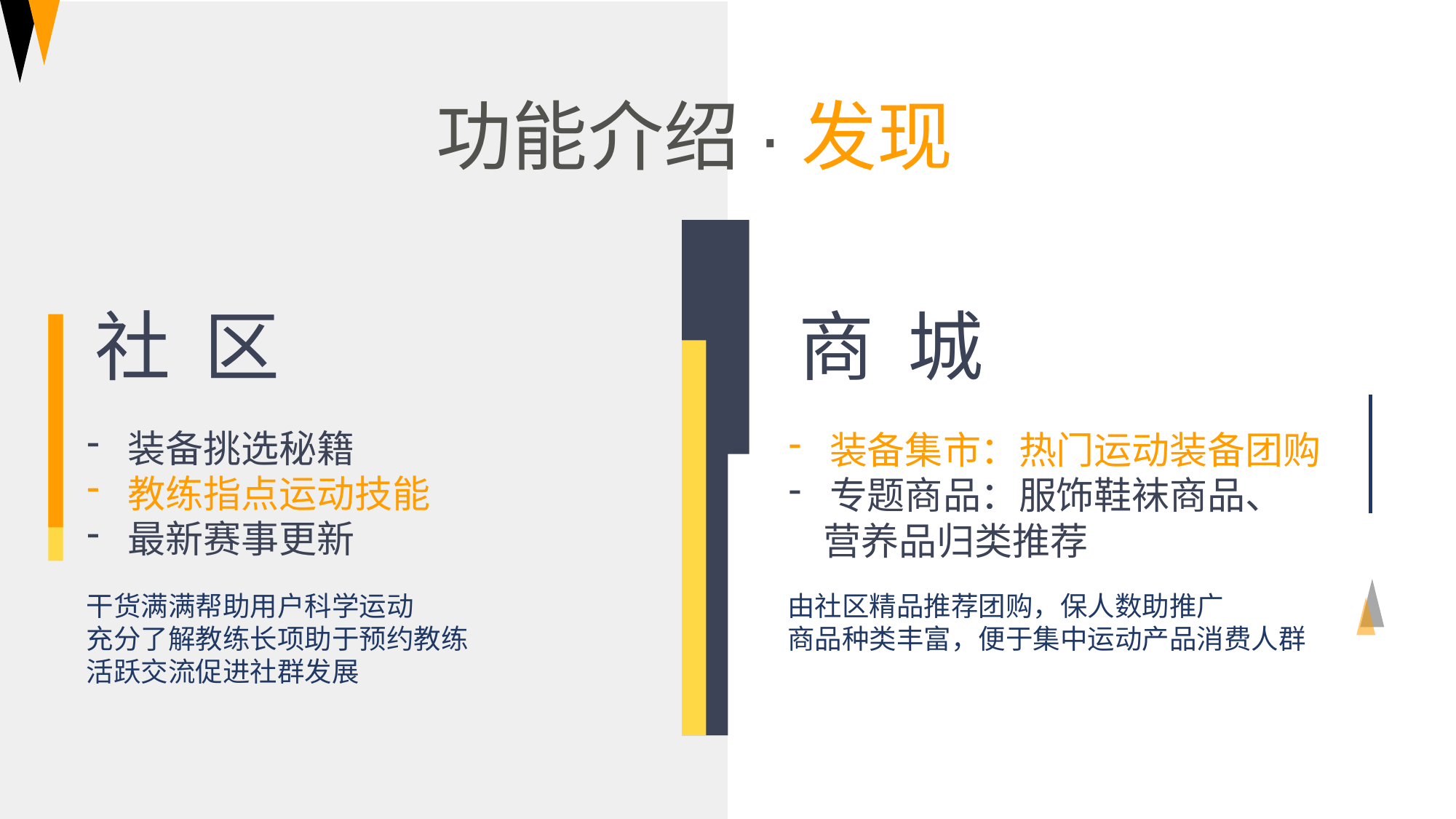

功能介绍·发现

社	区
商	城

装备挑选秘籍
教练指点运动技能
最新赛事更新
装备集市：热门运动装备团购
专题商品：服饰鞋袜商品、
   营养品归类推荐

干货满满帮助用户科学运动
充分了解教练长项助于预约教练
活跃交流促进社群发展
由社区精品推荐团购，保人数助推广
商品种类丰富，便于集中运动产品消费人群